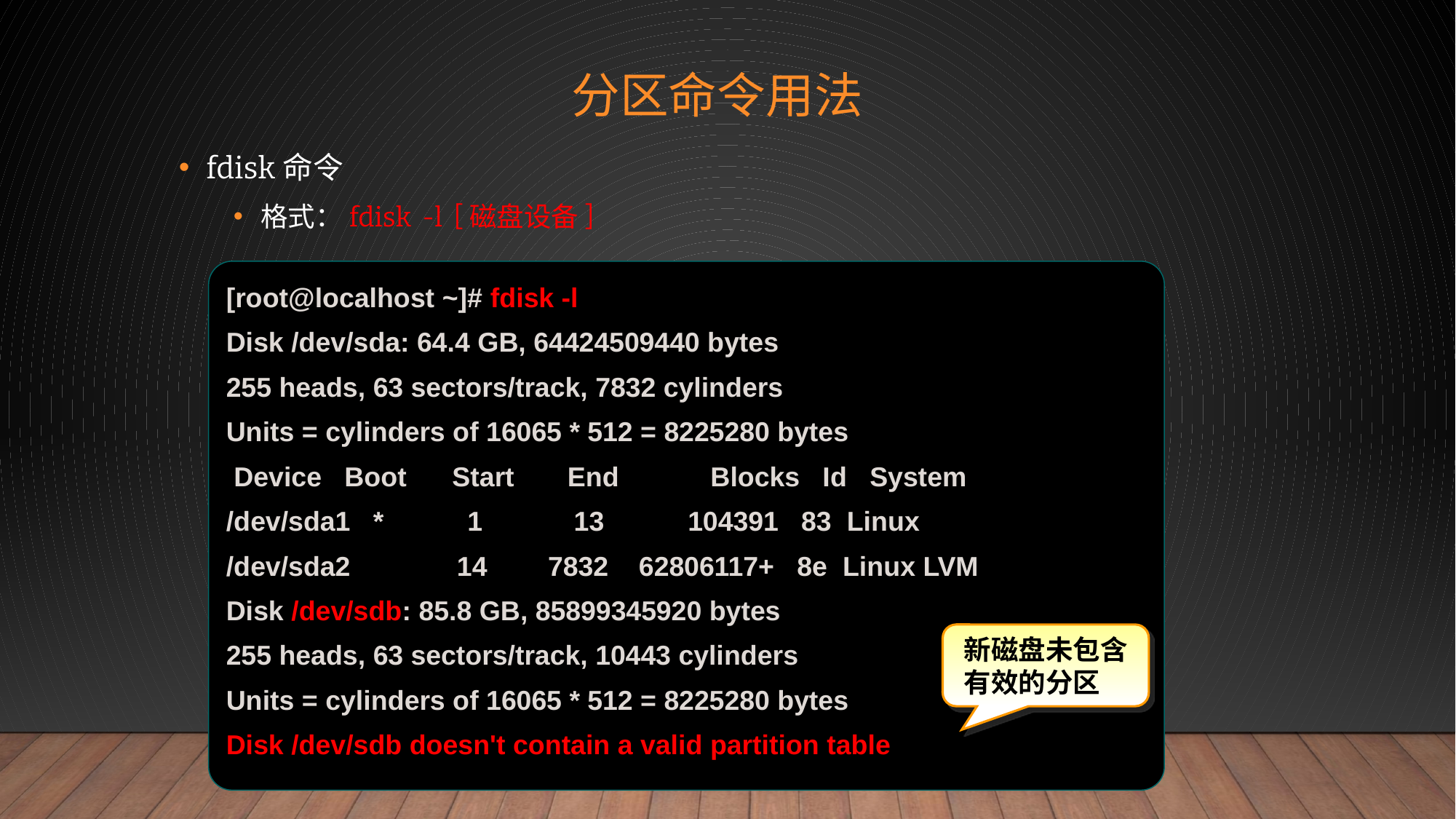

# 分区命令用法
63
fdisk命令
格式：fdisk  -l  [磁盘设备]
[root@localhost ~]# fdisk -l
Disk /dev/sda: 64.4 GB, 64424509440 bytes
255 heads, 63 sectors/track, 7832 cylinders
Units = cylinders of 16065 * 512 = 8225280 bytes
 Device   Boot      Start       End            Blocks   Id   System
/dev/sda1   *           1            13           104391   83  Linux
/dev/sda2              14        7832    62806117+   8e  Linux LVM
Disk /dev/sdb: 85.8 GB, 85899345920 bytes
255 heads, 63 sectors/track, 10443 cylinders
Units = cylinders of 16065 * 512 = 8225280 bytes
Disk /dev/sdb doesn't contain a valid partition table
新磁盘未包含有效的分区